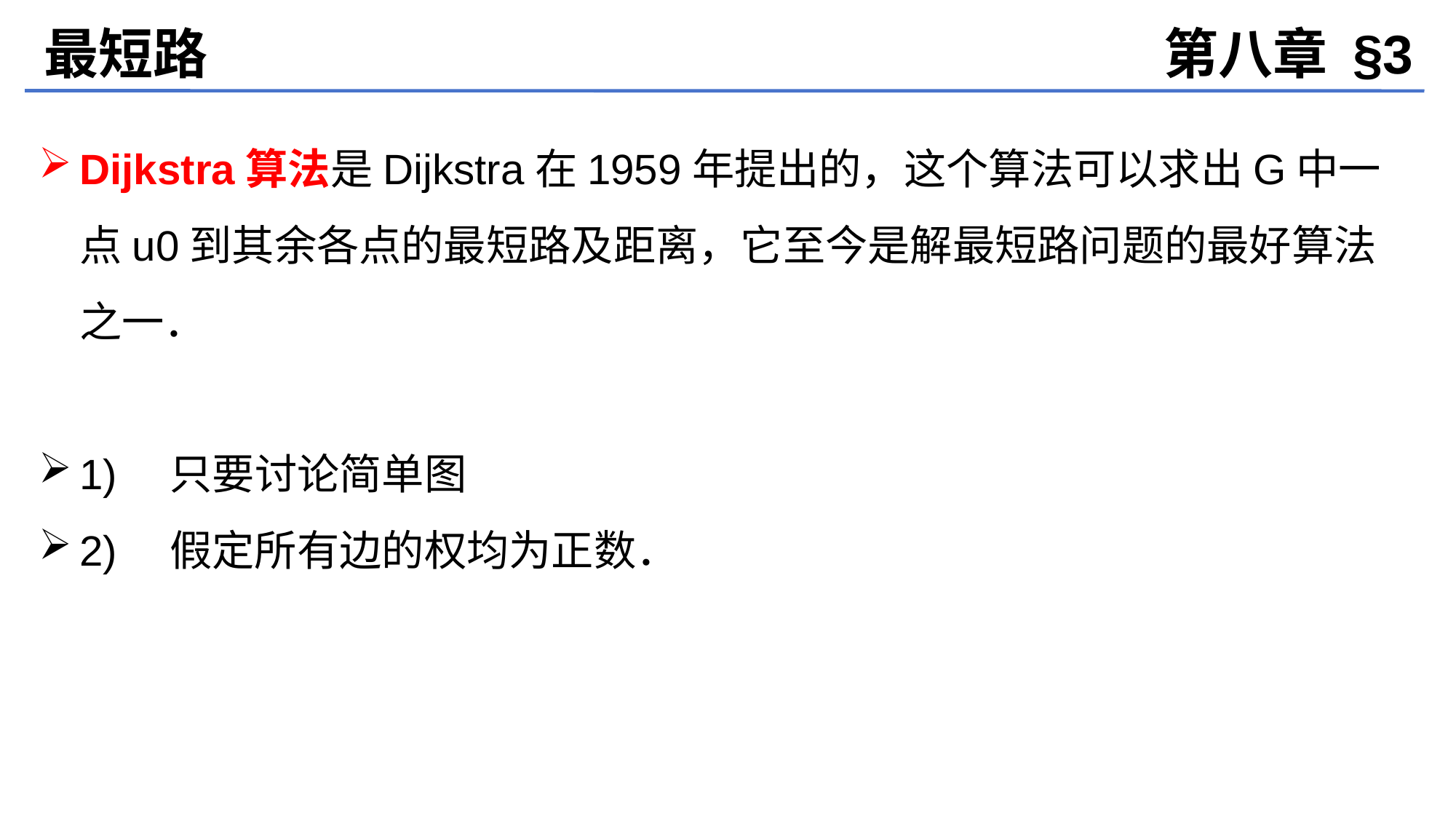

最短路
第八章 §3
Dijkstra算法是Dijkstra在1959年提出的，这个算法可以求出G中一点u0到其余各点的最短路及距离，它至今是解最短路问题的最好算法之一．

1)　只要讨论简单图
2)　假定所有边的权均为正数．